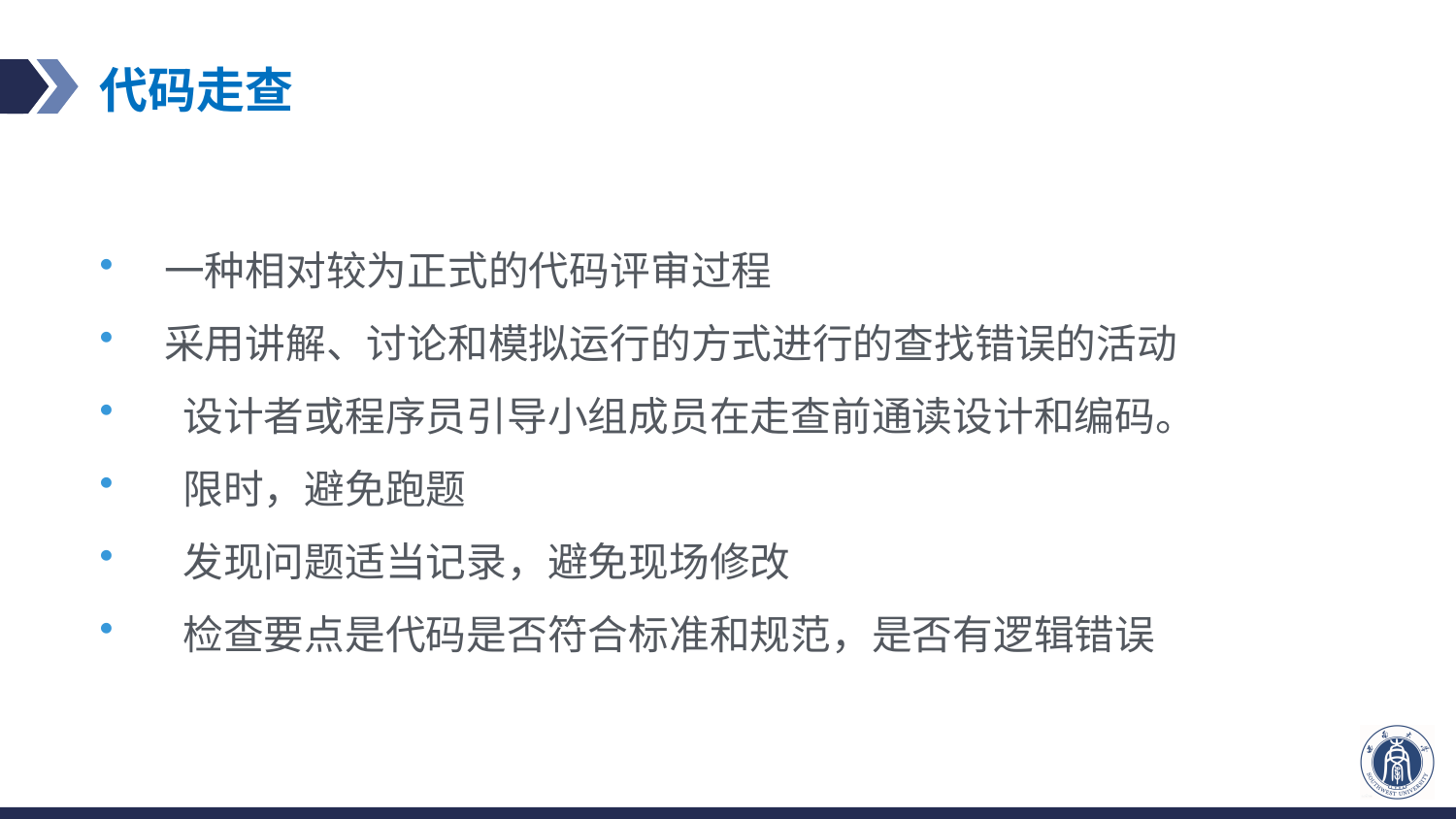

# 代码走查
一种相对较为正式的代码评审过程
采用讲解、讨论和模拟运行的方式进行的查找错误的活动
 设计者或程序员引导小组成员在走查前通读设计和编码。
 限时，避免跑题
 发现问题适当记录，避免现场修改
 检查要点是代码是否符合标准和规范，是否有逻辑错误